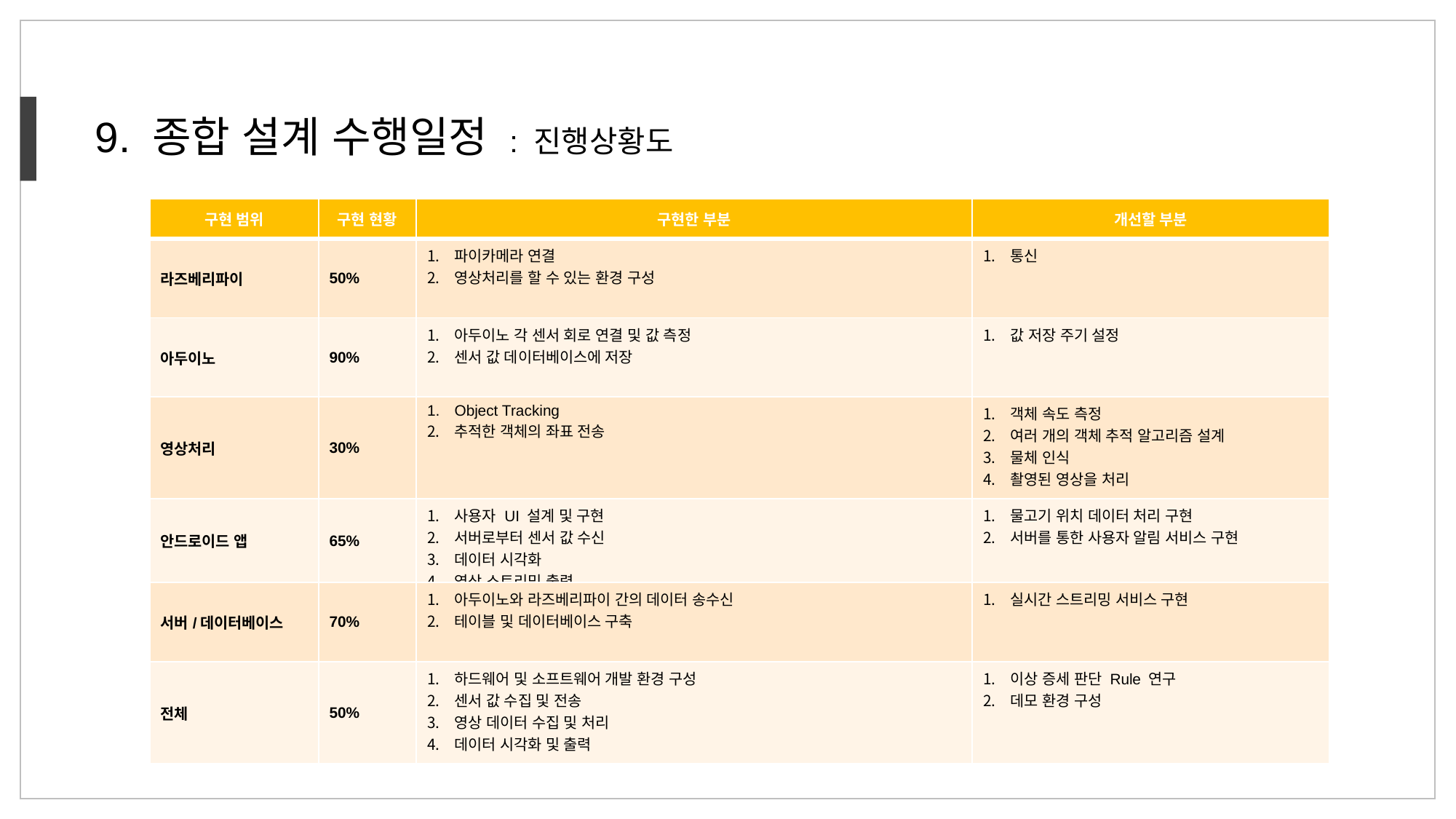

9. 종합 설계 수행일정 : 진행상황도
| 구현 범위 | 구현 현황 | 구현한 부분 | 개선할 부분 |
| --- | --- | --- | --- |
| 라즈베리파이 | 50% | 파이카메라 연결 영상처리를 할 수 있는 환경 구성 | 통신 |
| 아두이노 | 90% | 아두이노 각 센서 회로 연결 및 값 측정 센서 값 데이터베이스에 저장 | 값 저장 주기 설정 |
| 영상처리 | 30% | Object Tracking 추적한 객체의 좌표 전송 | 객체 속도 측정 여러 개의 객체 추적 알고리즘 설계 물체 인식 촬영된 영상을 처리 |
| 안드로이드 앱 | 65% | 사용자 UI 설계 및 구현 서버로부터 센서 값 수신 데이터 시각화 영상 스트리밍 출력 | 물고기 위치 데이터 처리 구현 서버를 통한 사용자 알림 서비스 구현 |
| 서버/데이터베이스 | 70% | 아두이노와 라즈베리파이 간의 데이터 송수신 테이블 및 데이터베이스 구축 | 실시간 스트리밍 서비스 구현 |
| 전체 | 50% | 하드웨어 및 소프트웨어 개발 환경 구성 센서 값 수집 및 전송 영상 데이터 수집 및 처리 데이터 시각화 및 출력 | 이상 증세 판단 Rule 연구 데모 환경 구성 |